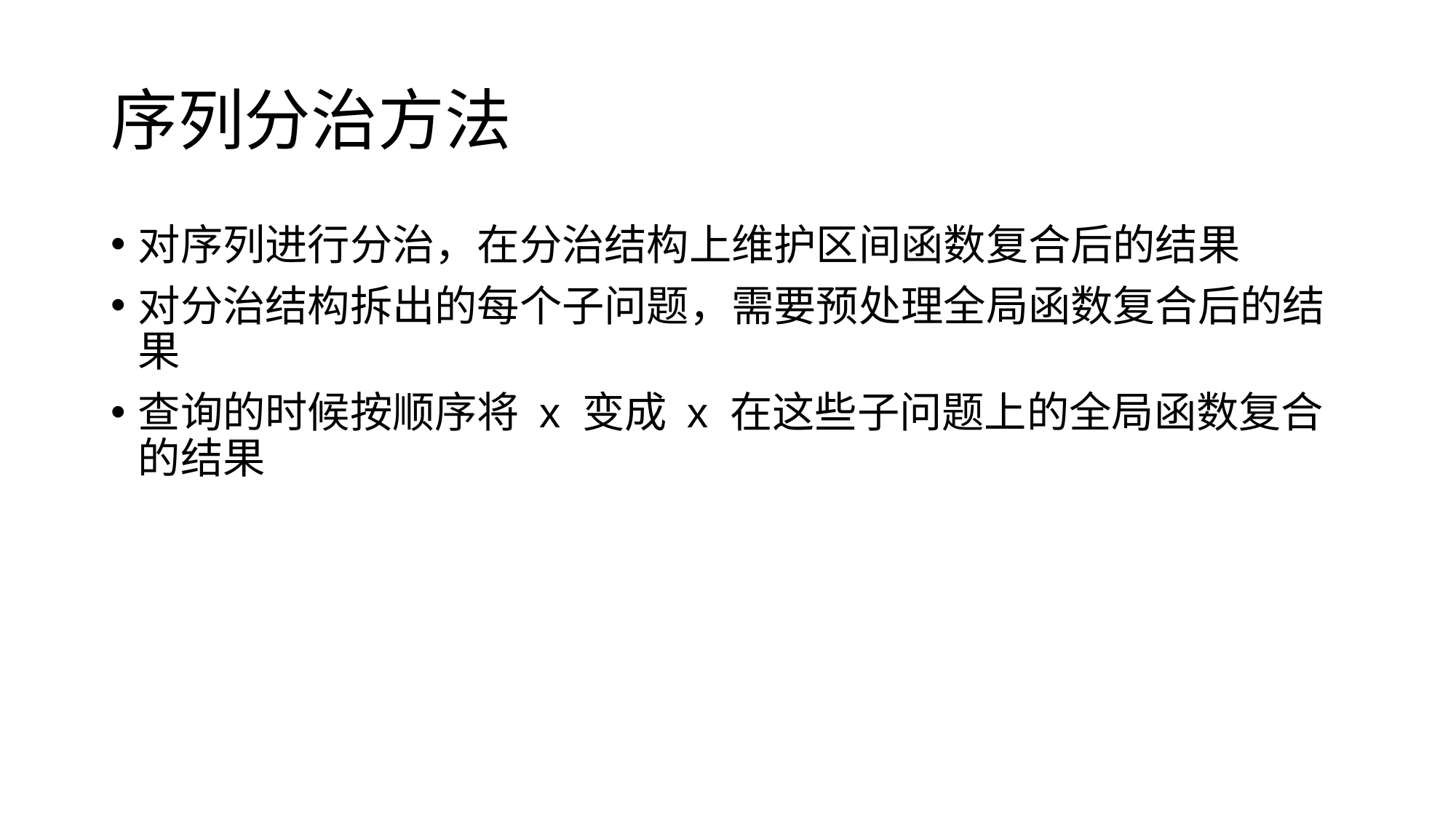

# 序列分治方法
对序列进行分治，在分治结构上维护区间函数复合后的结果
对分治结构拆出的每个子问题，需要预处理全局函数复合后的结果
查询的时候按顺序将 x 变成 x 在这些子问题上的全局函数复合的结果